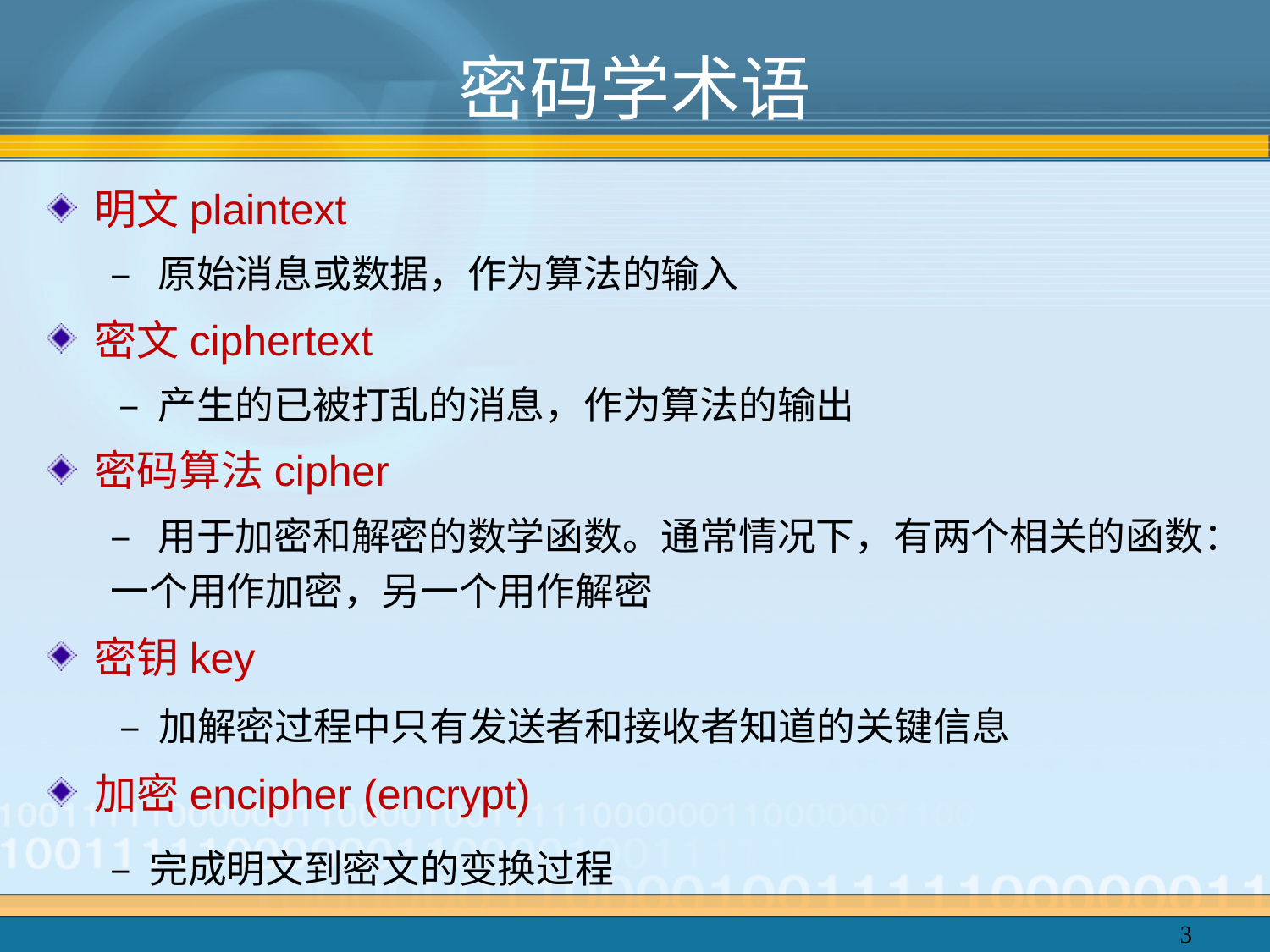

# 密码学术语
明文plaintext
–  原始消息或数据，作为算法的输入
密文ciphertext
 – 产生的已被打乱的消息，作为算法的输出
密码算法cipher
–  用于加密和解密的数学函数。通常情况下，有两个相关的函数：一个用作加密，另一个用作解密
密钥key
 – 加解密过程中只有发送者和接收者知道的关键信息
加密encipher (encrypt)
– 完成明文到密文的变换过程

3